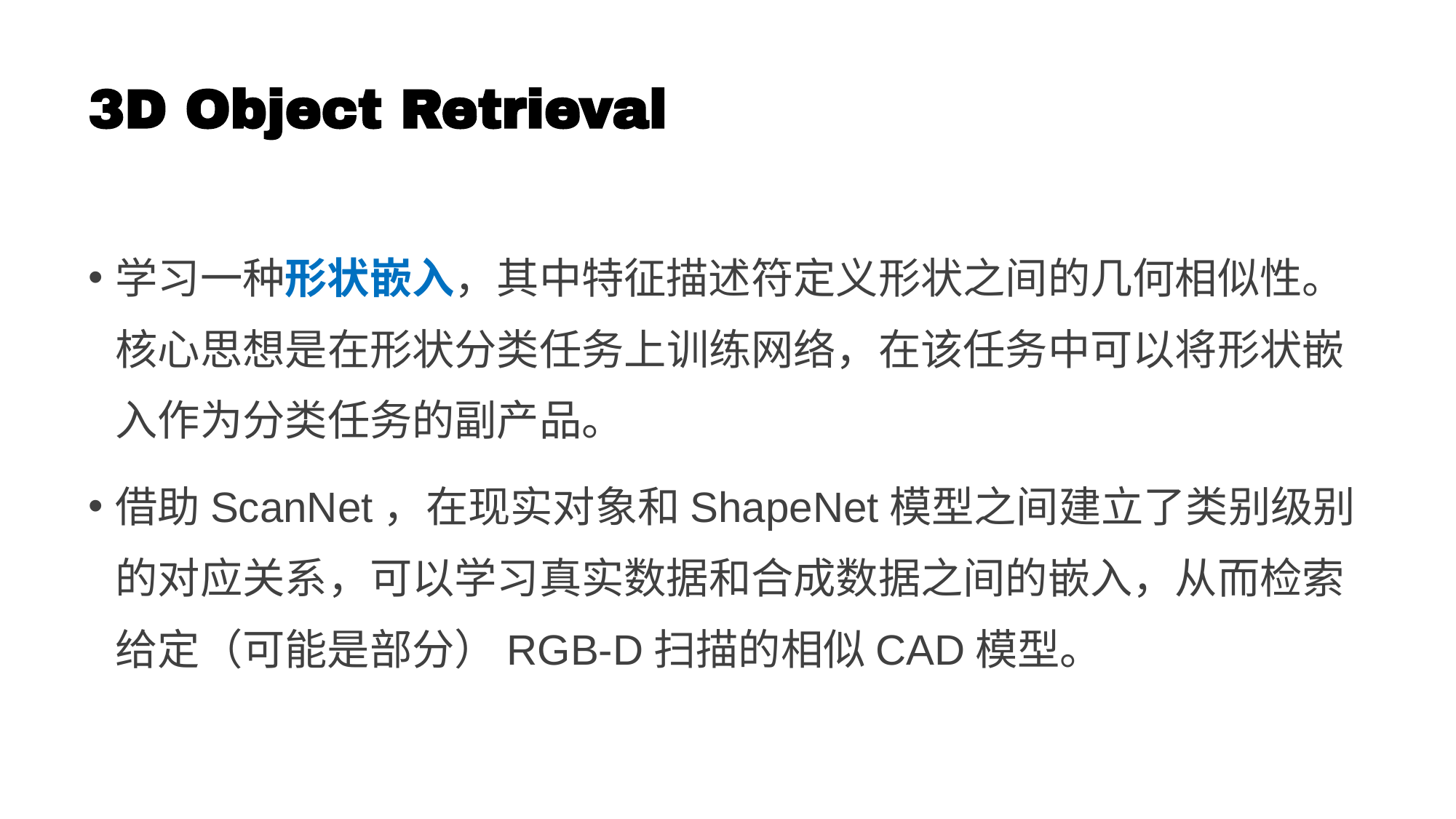

# 3D Object Retrieval
学习一种形状嵌入，其中特征描述符定义形状之间的几何相似性。核心思想是在形状分类任务上训练网络，在该任务中可以将形状嵌入作为分类任务的副产品。
借助ScanNet，在现实对象和ShapeNet模型之间建立了类别级别的对应关系，可以学习真实数据和合成数据之间的嵌入，从而检索给定（可能是部分）RGB-D扫描的相似CAD模型。